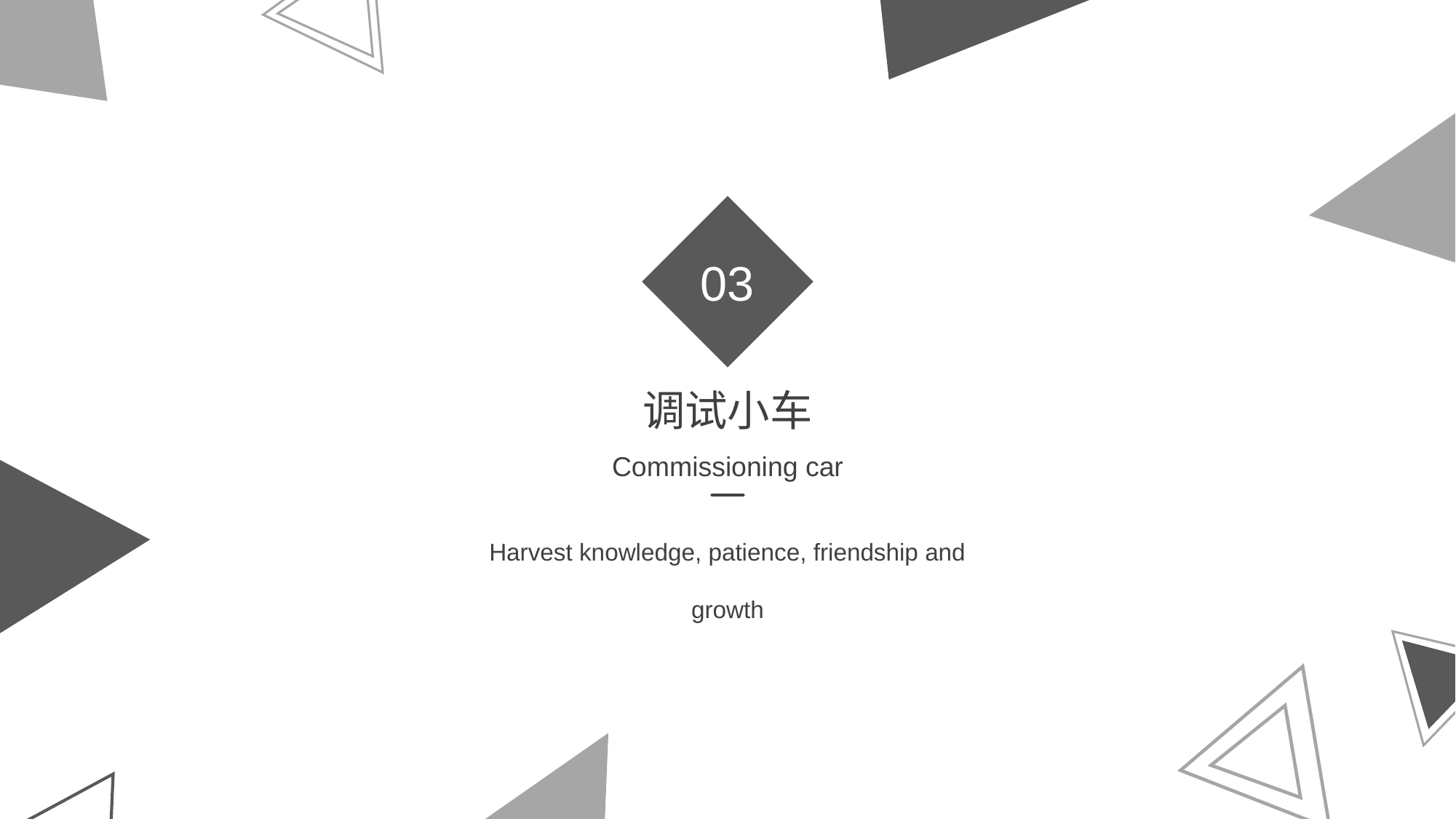

03
调试小车

Commissioning car
Harvest knowledge, patience, friendship and growth